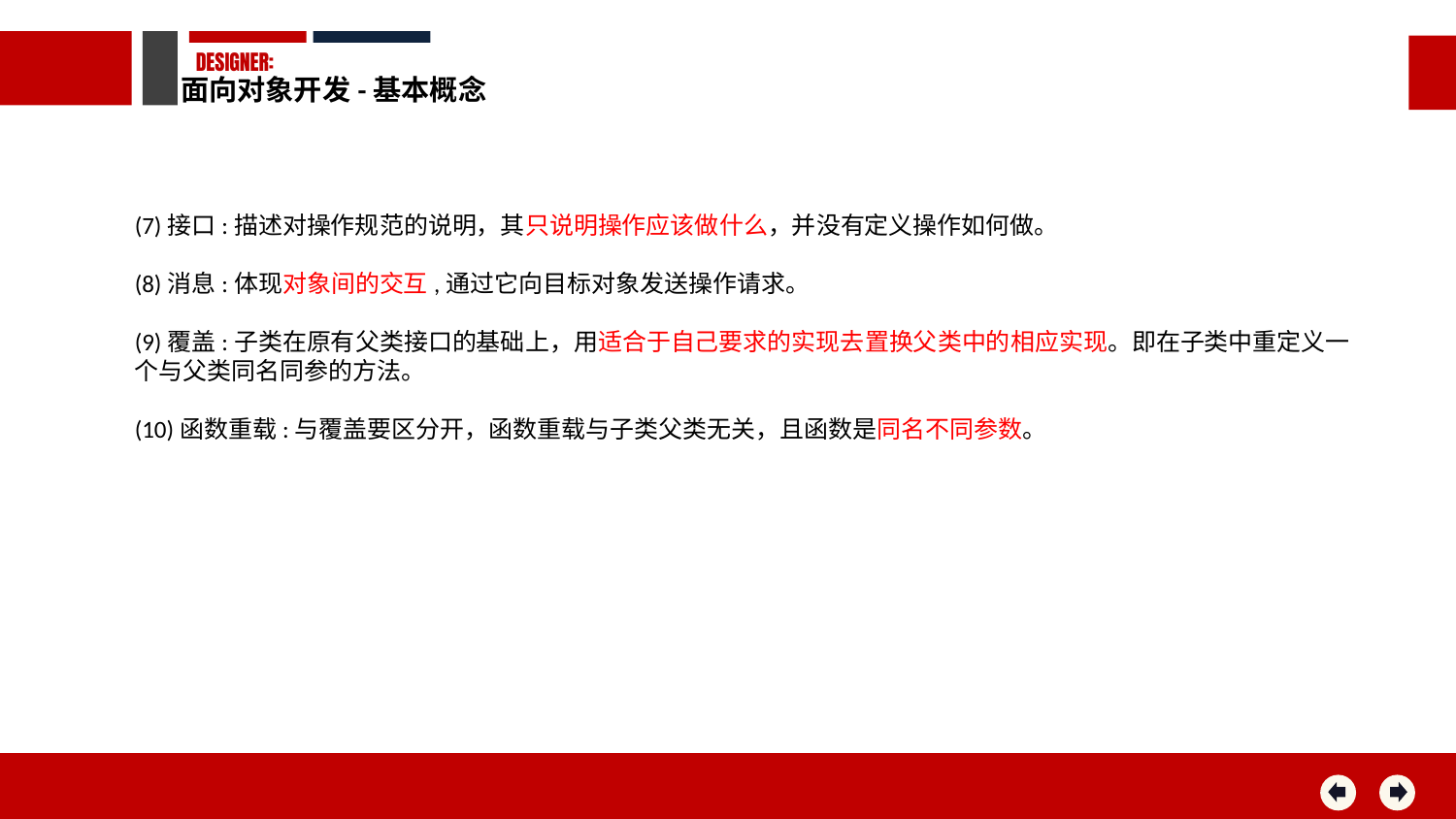

DESIGNER:
面向对象开发-基本概念

(7)接口:描述对操作规范的说明，其只说明操作应该做什么，并没有定义操作如何做。

(8)消息:体现对象间的交互,通过它向目标对象发送操作请求。

(9)覆盖:子类在原有父类接口的基础上，用适合于自己要求的实现去置换父类中的相应实现。即在子类中重定义一个与父类同名同参的方法。

(10)函数重载:与覆盖要区分开，函数重载与子类父类无关，且函数是同名不同参数。